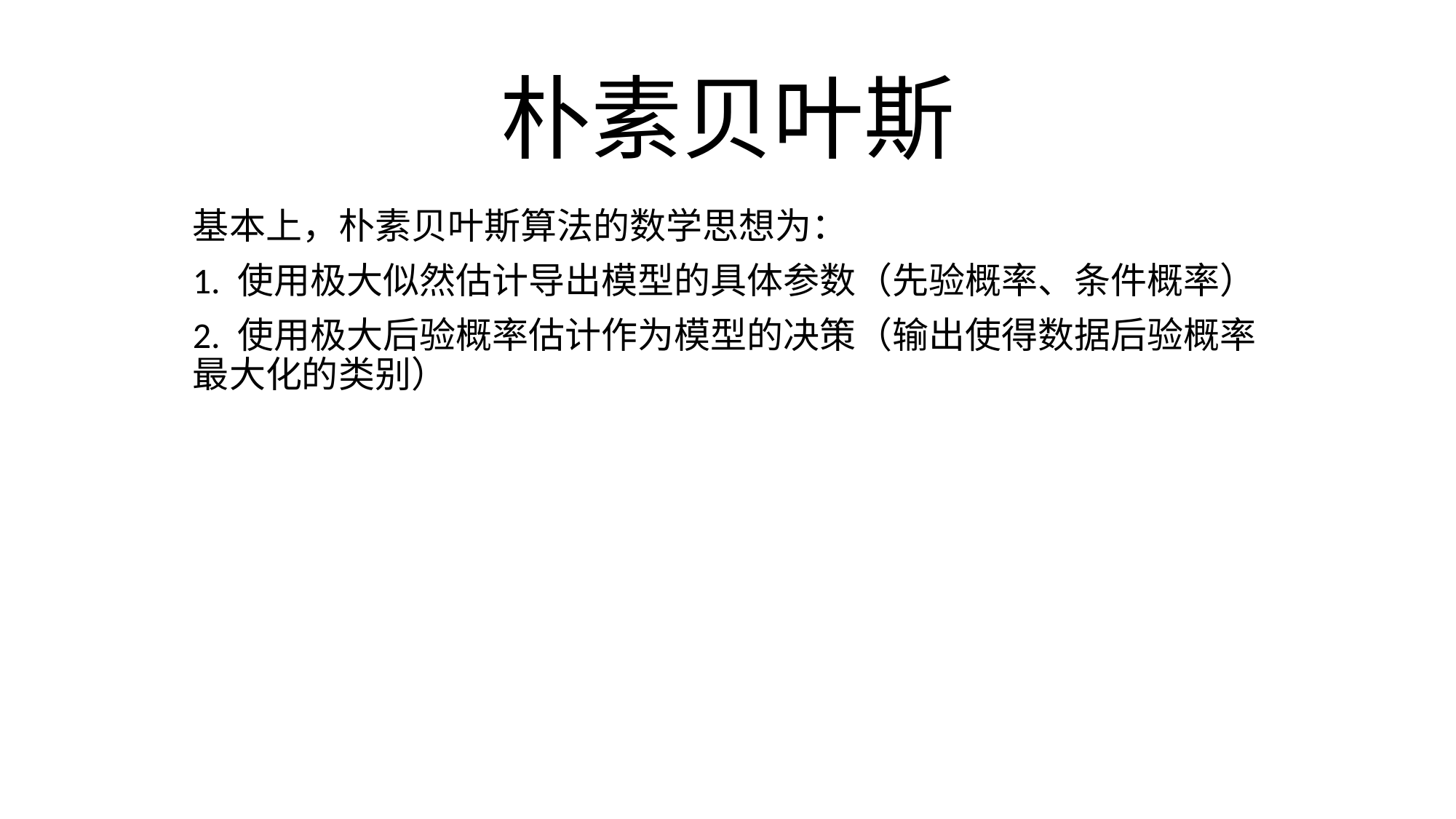

# 朴素贝叶斯
基本上，朴素贝叶斯算法的数学思想为：
1. 使用极大似然估计导出模型的具体参数（先验概率、条件概率）
2. 使用极大后验概率估计作为模型的决策（输出使得数据后验概率最大化的类别）